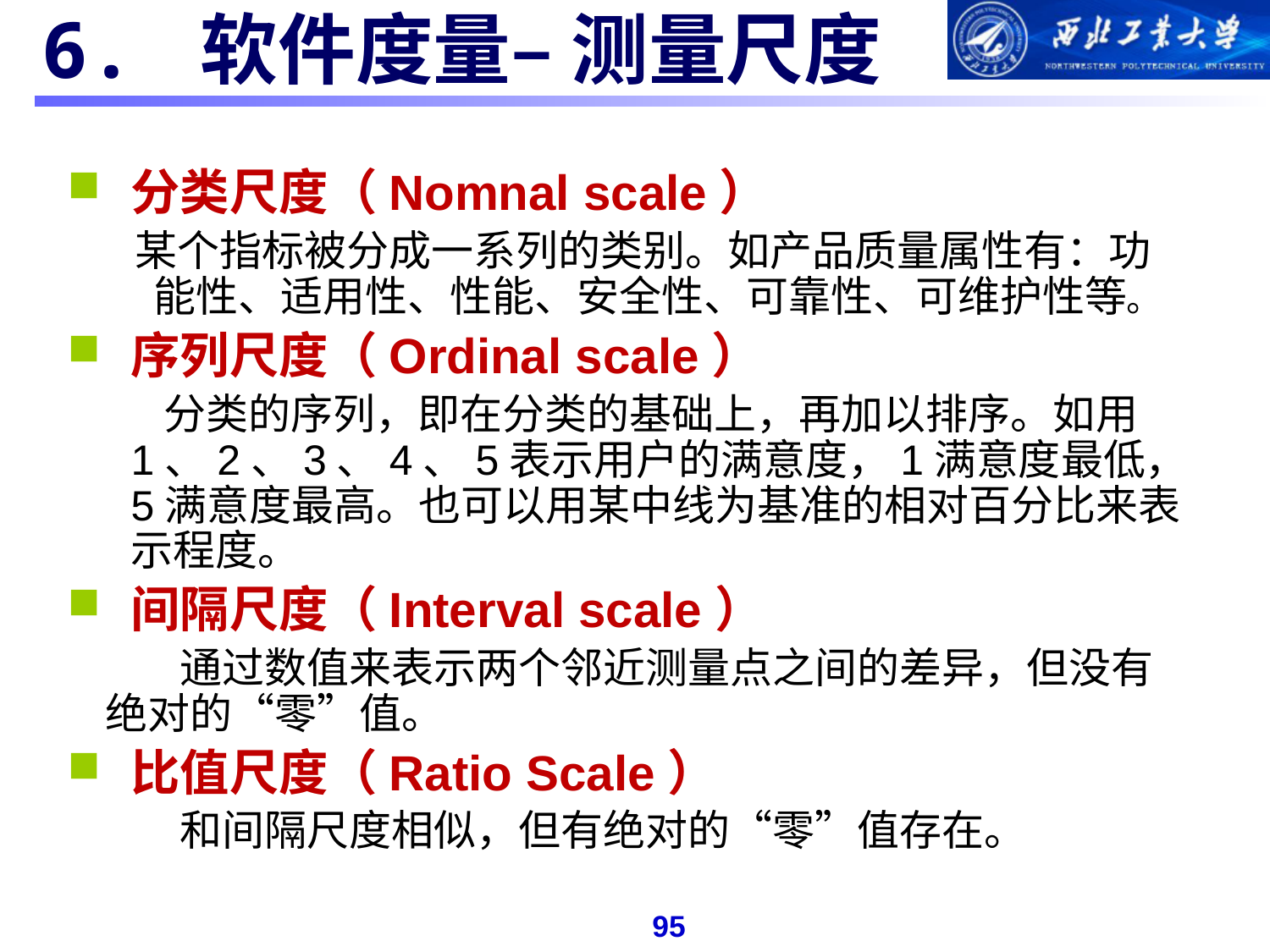

#
6. 软件度量– 测量尺度
分类尺度（Nomnal scale）
  某个指标被分成一系列的类别。如产品质量属性有：功能性、适用性、性能、安全性、可靠性、可维护性等。
序列尺度（Ordinal scale）
   分类的序列，即在分类的基础上，再加以排序。如用1、2、3、4、5表示用户的满意度，1满意度最低，5满意度最高。也可以用某中线为基准的相对百分比来表示程度。
间隔尺度（Interval scale）
通过数值来表示两个邻近测量点之间的差异，但没有绝对的“零”值。
比值尺度（Ratio Scale）
和间隔尺度相似，但有绝对的“零”值存在。